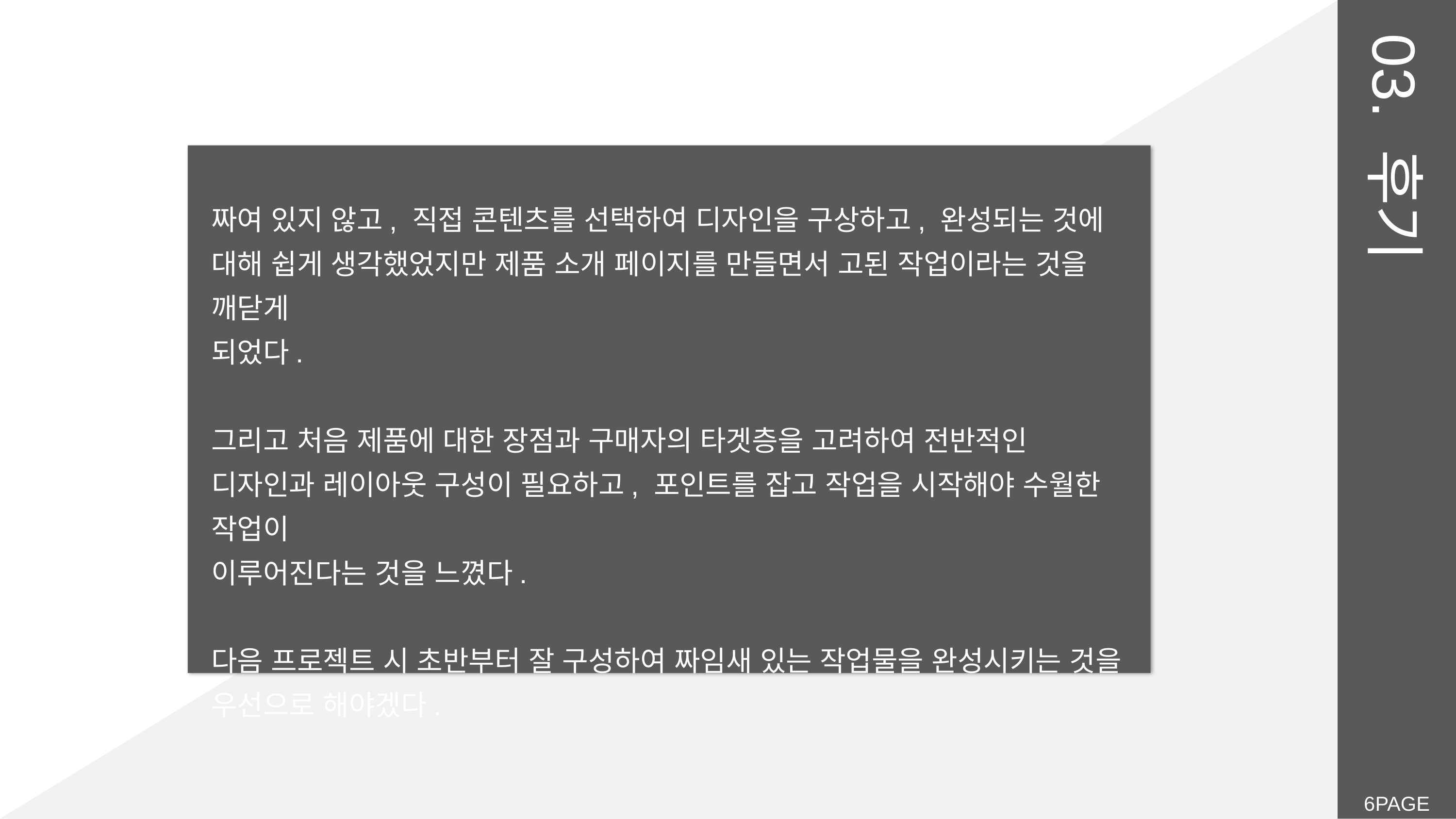

03. 후기

짜여 있지 않고, 직접 콘텐츠를 선택하여 디자인을 구상하고, 완성되는 것에 대해 쉽게 생각했었지만 제품 소개 페이지를 만들면서 고된 작업이라는 것을 깨닫게
되었다.
그리고 처음 제품에 대한 장점과 구매자의 타겟층을 고려하여 전반적인 디자인과 레이아웃 구성이 필요하고, 포인트를 잡고 작업을 시작해야 수월한 작업이
이루어진다는 것을 느꼈다.
다음 프로젝트 시 초반부터 잘 구성하여 짜임새 있는 작업물을 완성시키는 것을 우선으로 해야겠다.
6PAGE